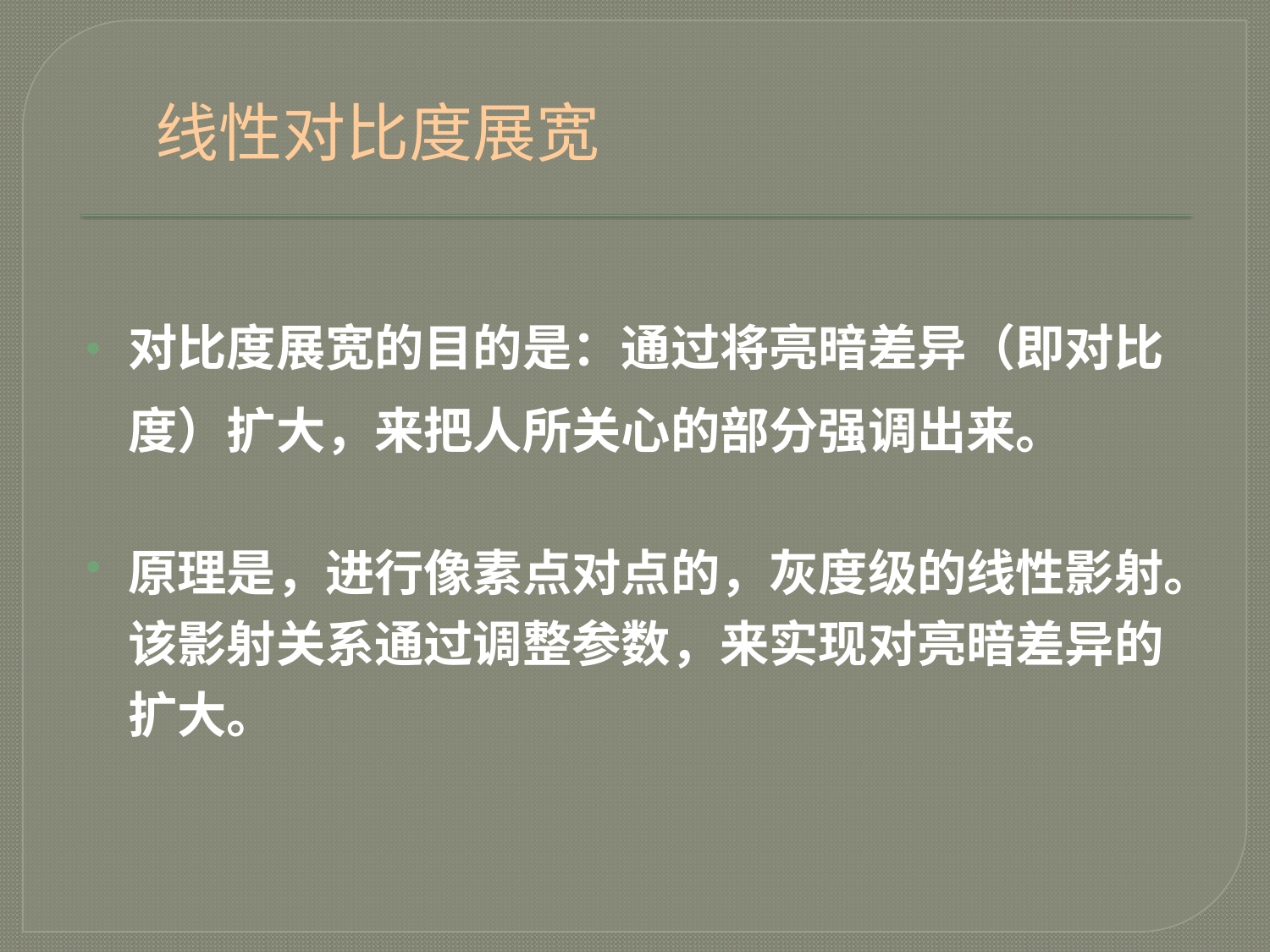

# 线性对比度展宽
对比度展宽的目的是：通过将亮暗差异（即对比度）扩大，来把人所关心的部分强调出来。

原理是，进行像素点对点的，灰度级的线性影射。该影射关系通过调整参数，来实现对亮暗差异的扩大。